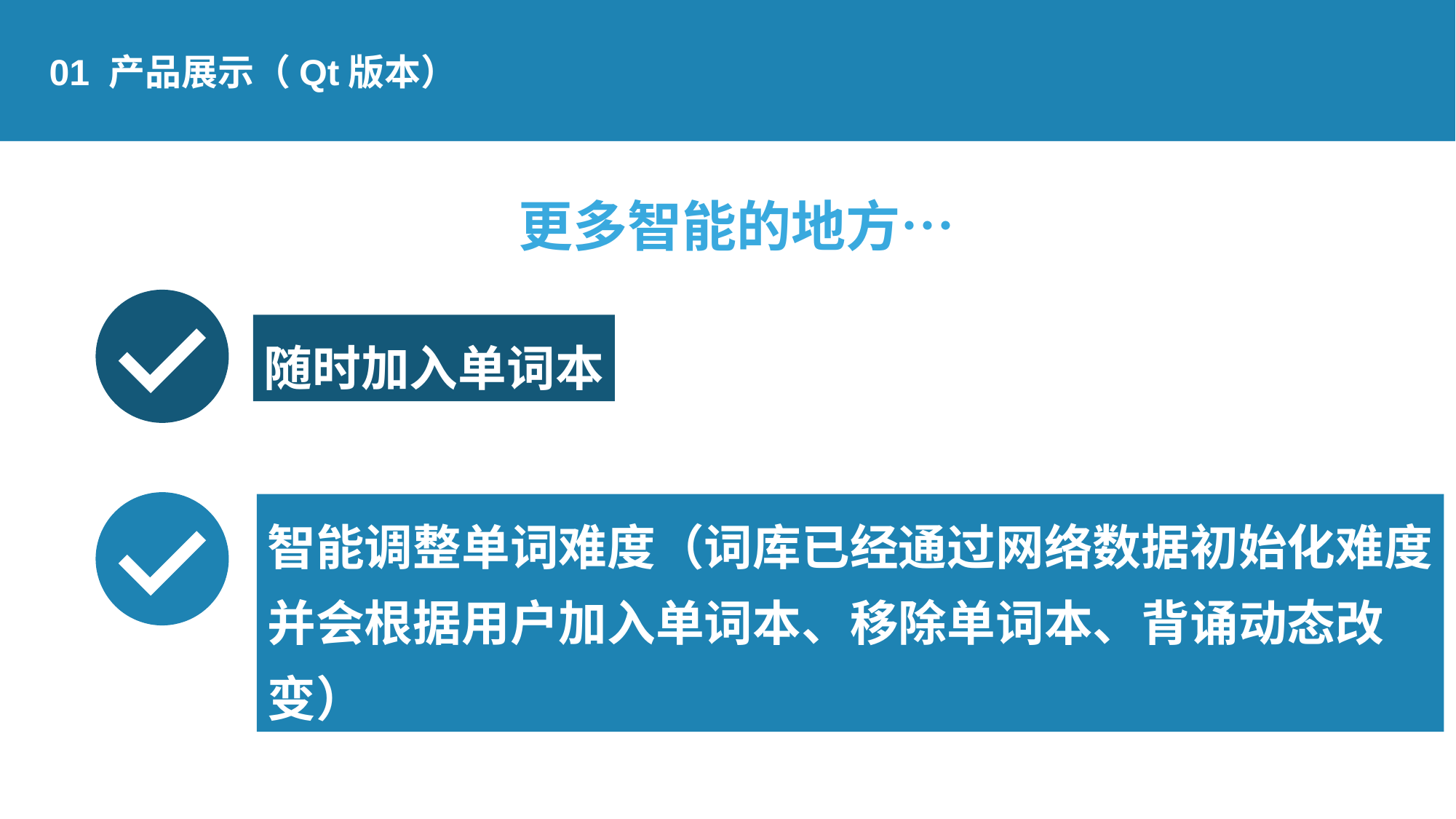

01 产品展示（Qt版本）
更多智能的地方…

随时加入单词本

智能调整单词难度（词库已经通过网络数据初始化难度
并会根据用户加入单词本、移除单词本、背诵动态改
变）